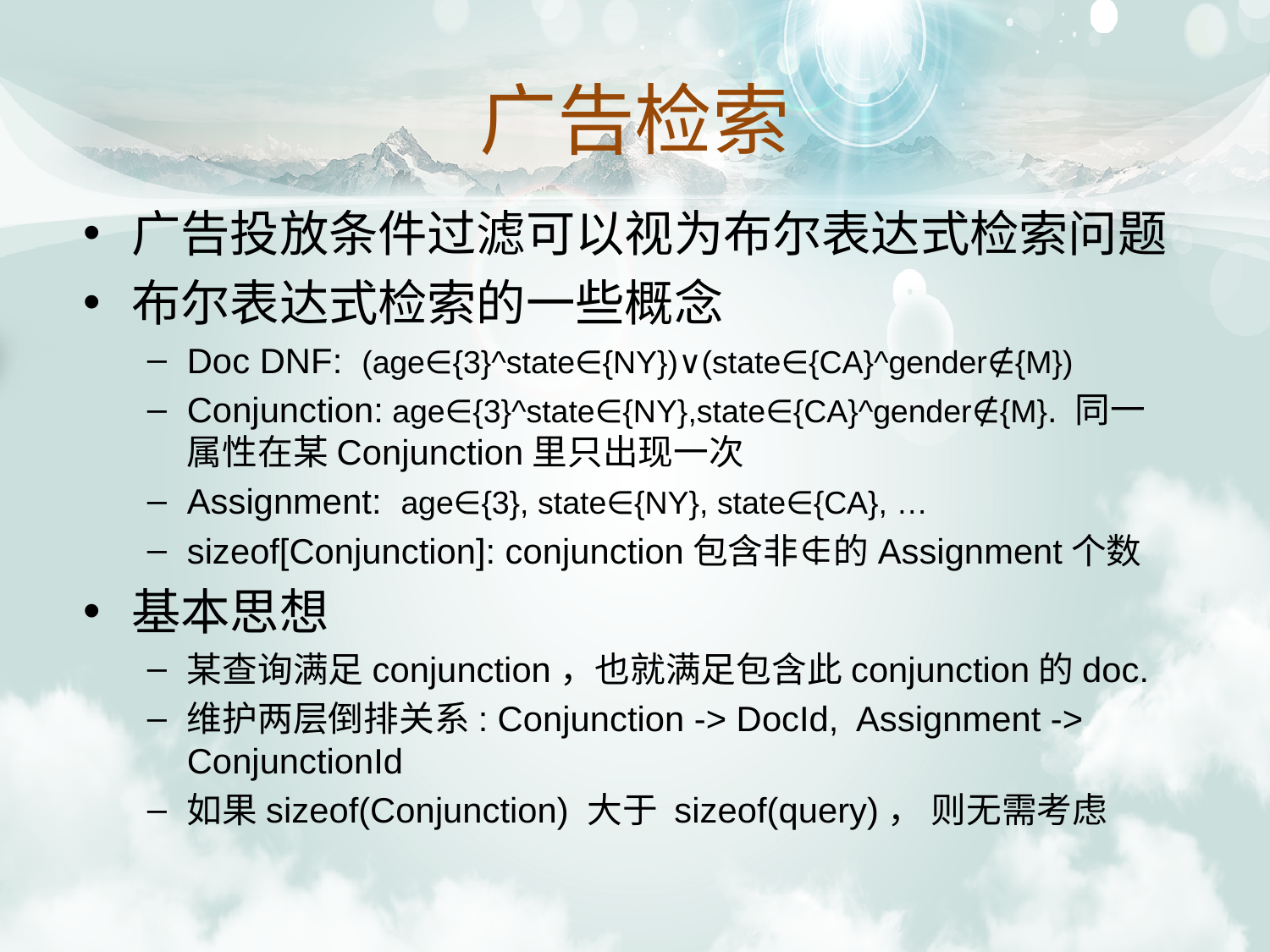

广告检索
广告投放条件过滤可以视为布尔表达式检索问题
布尔表达式检索的一些概念
Doc DNF:  (age∈{3}^state∈{NY})∨(state∈{CA}^gender∉{M})
Conjunction: age∈{3}^state∈{NY},state∈{CA}^gender∉{M}. 同一属性在某Conjunction里只出现一次
Assignment:  age∈{3}, state∈{NY}, state∈{CA}, …
sizeof[Conjunction]: conjunction包含非∉的Assignment个数
基本思想
某查询满足conjunction，也就满足包含此conjunction的doc.
维护两层倒排关系: Conjunction -> DocId,  Assignment -> ConjunctionId
如果sizeof(Conjunction) 大于 sizeof(query)， 则无需考虑